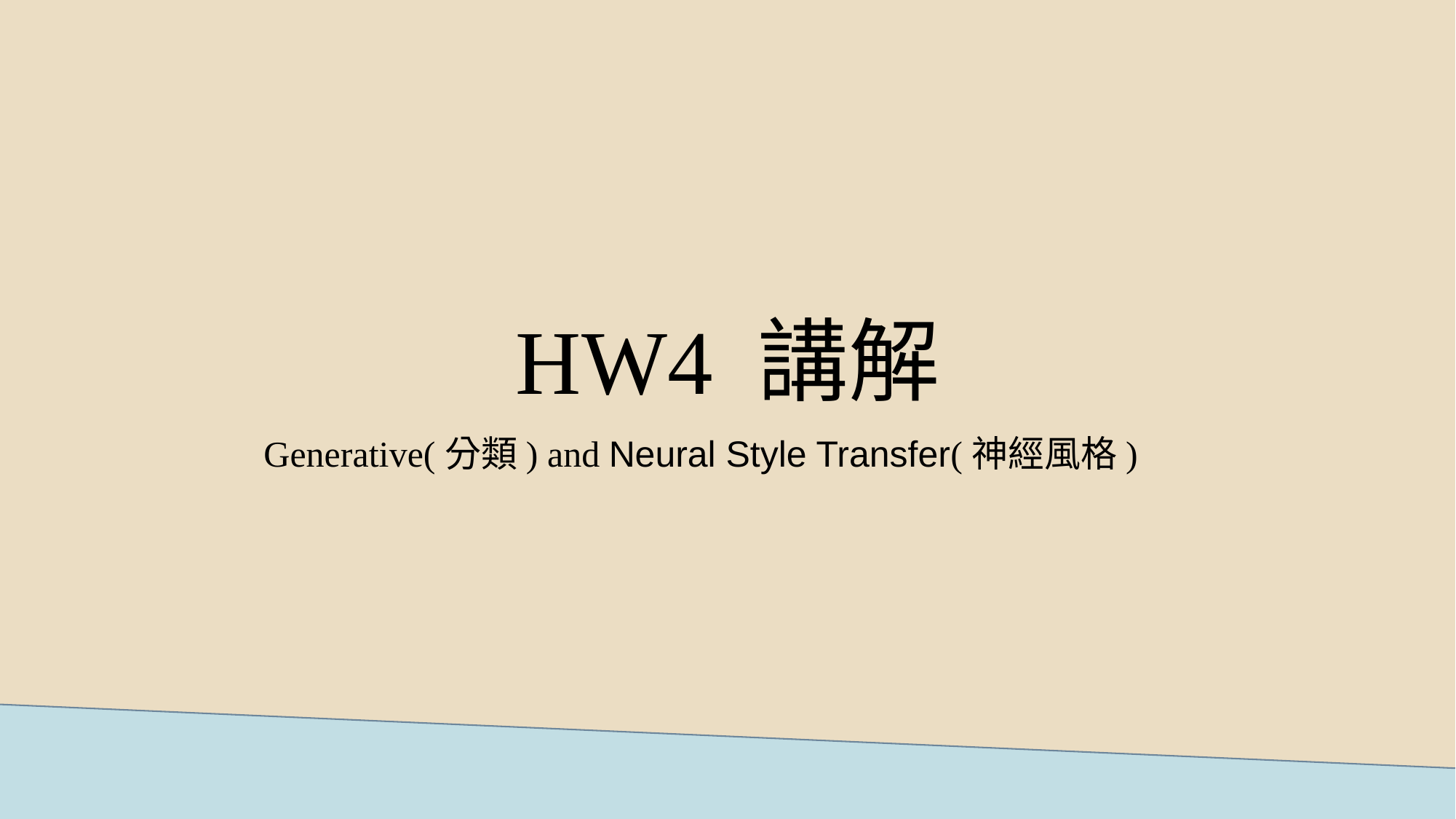

# HW4 講解
Generative(分類) and Neural Style Transfer(神經風格)